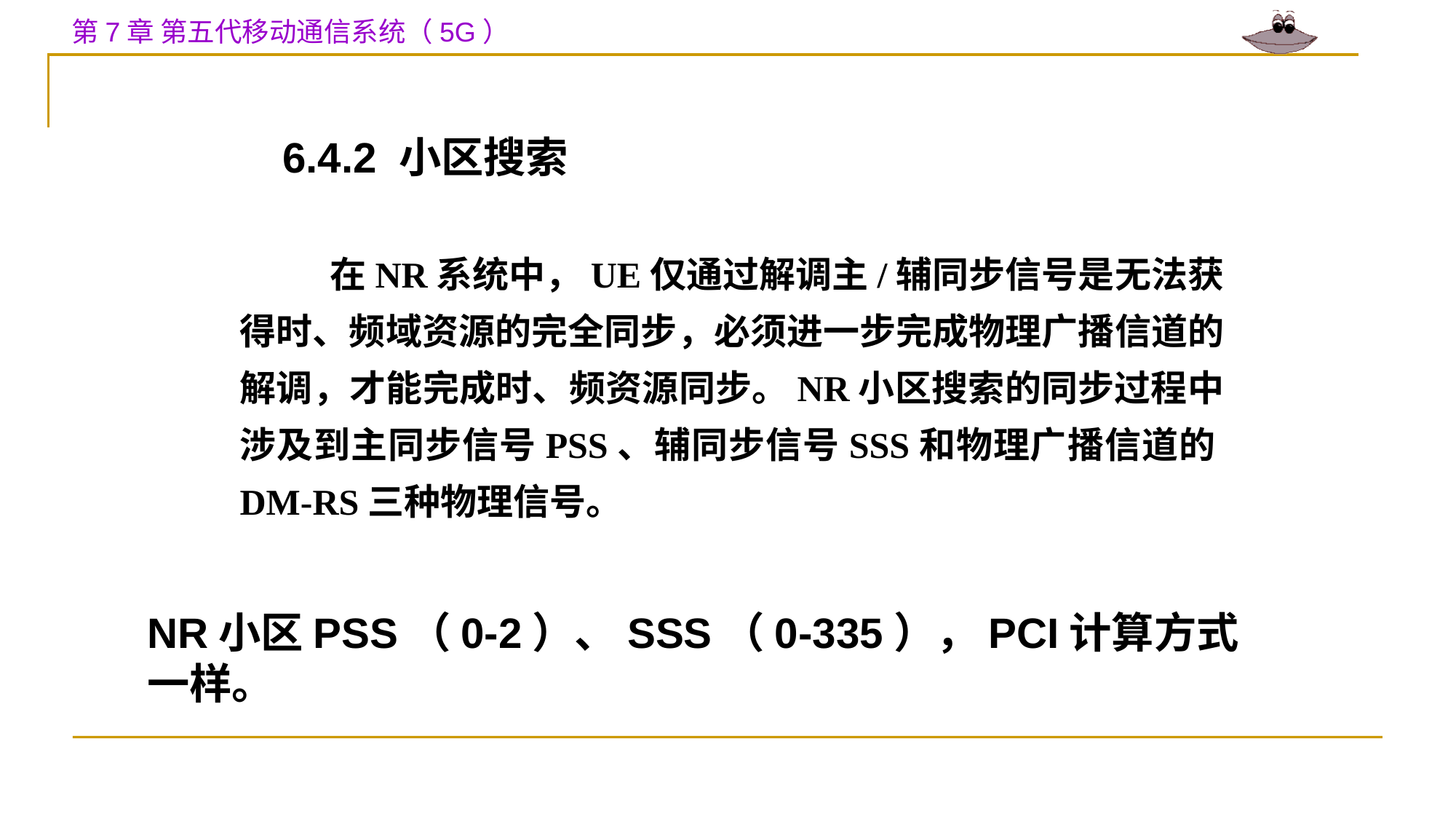

6.4.2 小区搜索

      在NR系统中，UE仅通过解调主/辅同步信号是无法获得时、频域资源的完全同步，必须进一步完成物理广播信道的解调，才能完成时、频资源同步。NR小区搜索的同步过程中涉及到主同步信号PSS、辅同步信号SSS和物理广播信道的DM-RS三种物理信号。
NR小区PSS（0-2）、SSS（0-335），PCI计算方式一样。